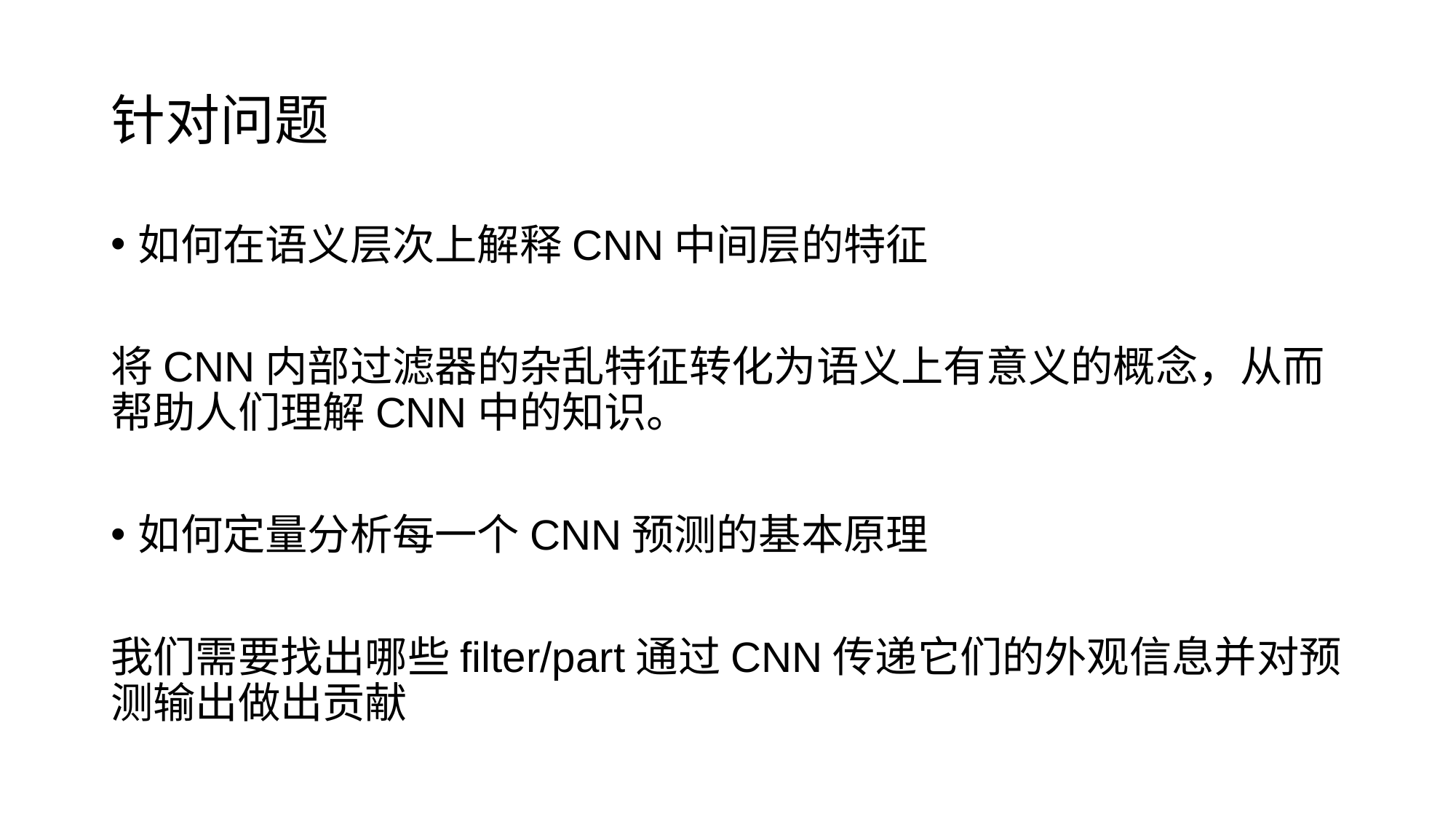

# 针对问题
如何在语义层次上解释CNN中间层的特征

将CNN内部过滤器的杂乱特征转化为语义上有意义的概念，从而帮助人们理解CNN中的知识。

如何定量分析每一个CNN预测的基本原理

我们需要找出哪些filter/part通过CNN传递它们的外观信息并对预测输出做出贡献